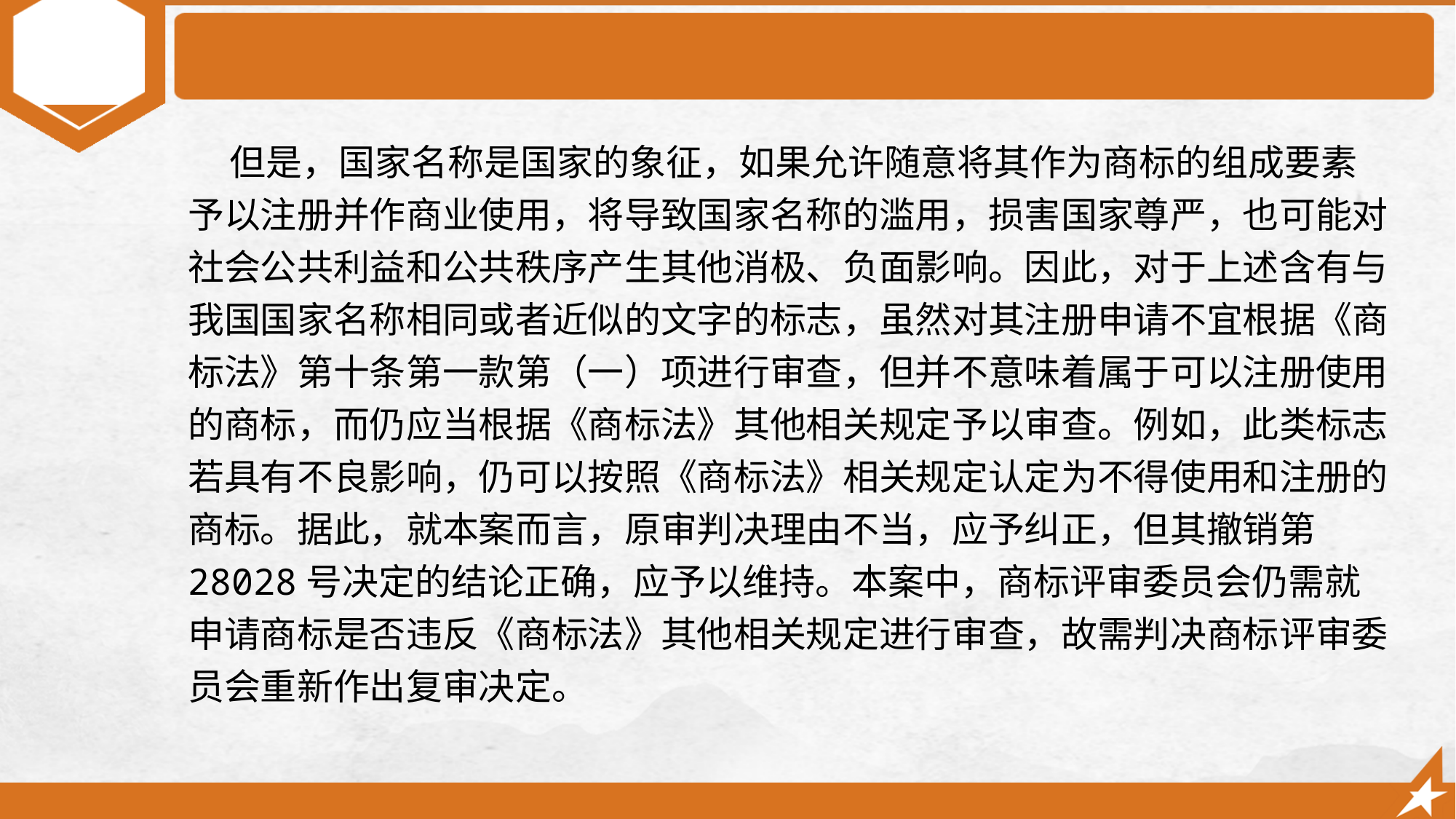

但是，国家名称是国家的象征，如果允许随意将其作为商标的组成要素予以注册并作商业使用，将导致国家名称的滥用，损害国家尊严，也可能对社会公共利益和公共秩序产生其他消极、负面影响。因此，对于上述含有与我国国家名称相同或者近似的文字的标志，虽然对其注册申请不宜根据《商标法》第十条第一款第（一）项进行审查，但并不意味着属于可以注册使用的商标，而仍应当根据《商标法》其他相关规定予以审查。例如，此类标志若具有不良影响，仍可以按照《商标法》相关规定认定为不得使用和注册的商标。据此，就本案而言，原审判决理由不当，应予纠正，但其撤销第28028号决定的结论正确，应予以维持。本案中，商标评审委员会仍需就申请商标是否违反《商标法》其他相关规定进行审查，故需判决商标评审委员会重新作出复审决定。